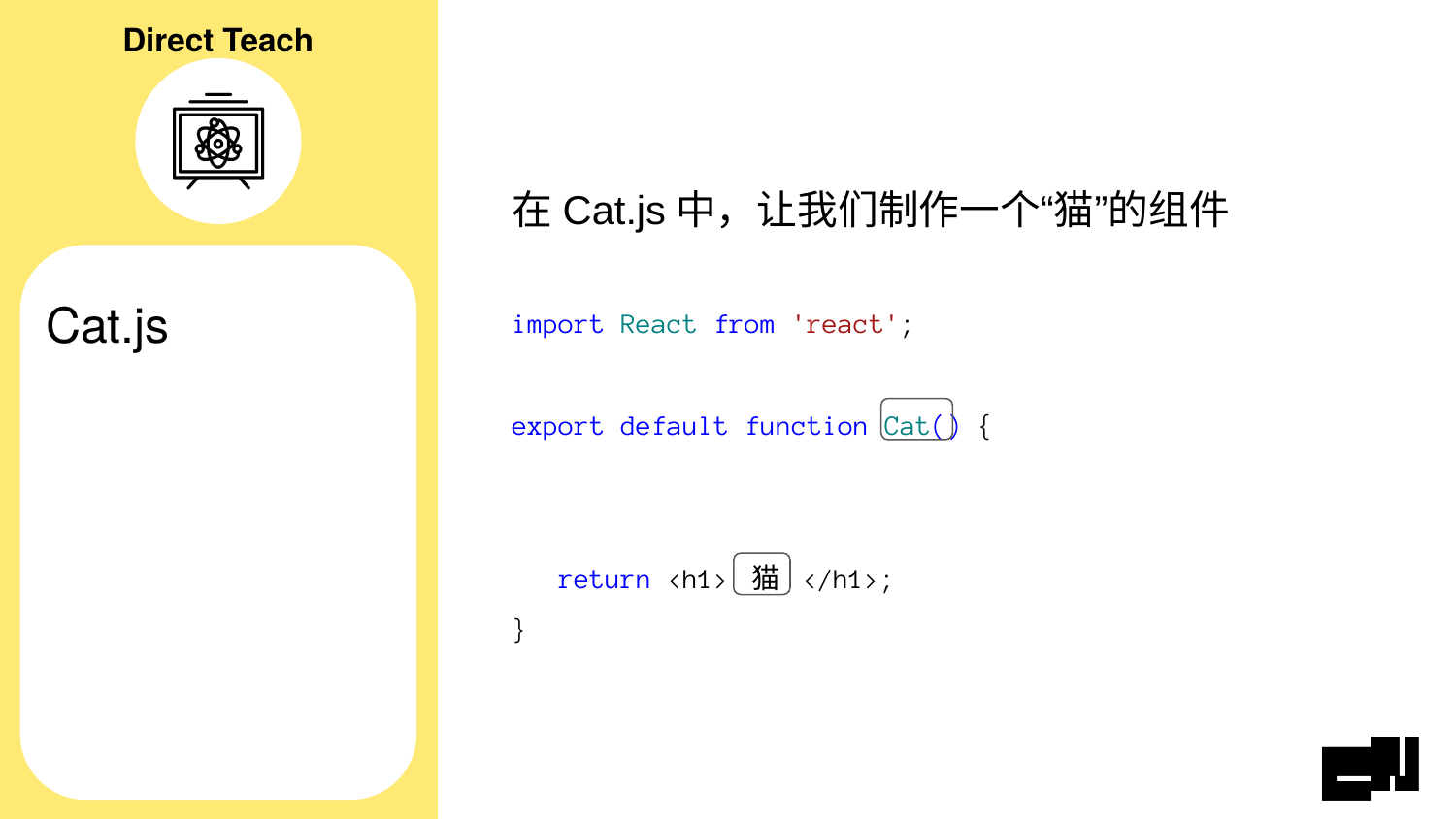

在Cat.js中，让我们制作一个“猫”的组件

import React from 'react';

export default function Cat() {

   return <h1> 猫 </h1>;
}

Cat.js